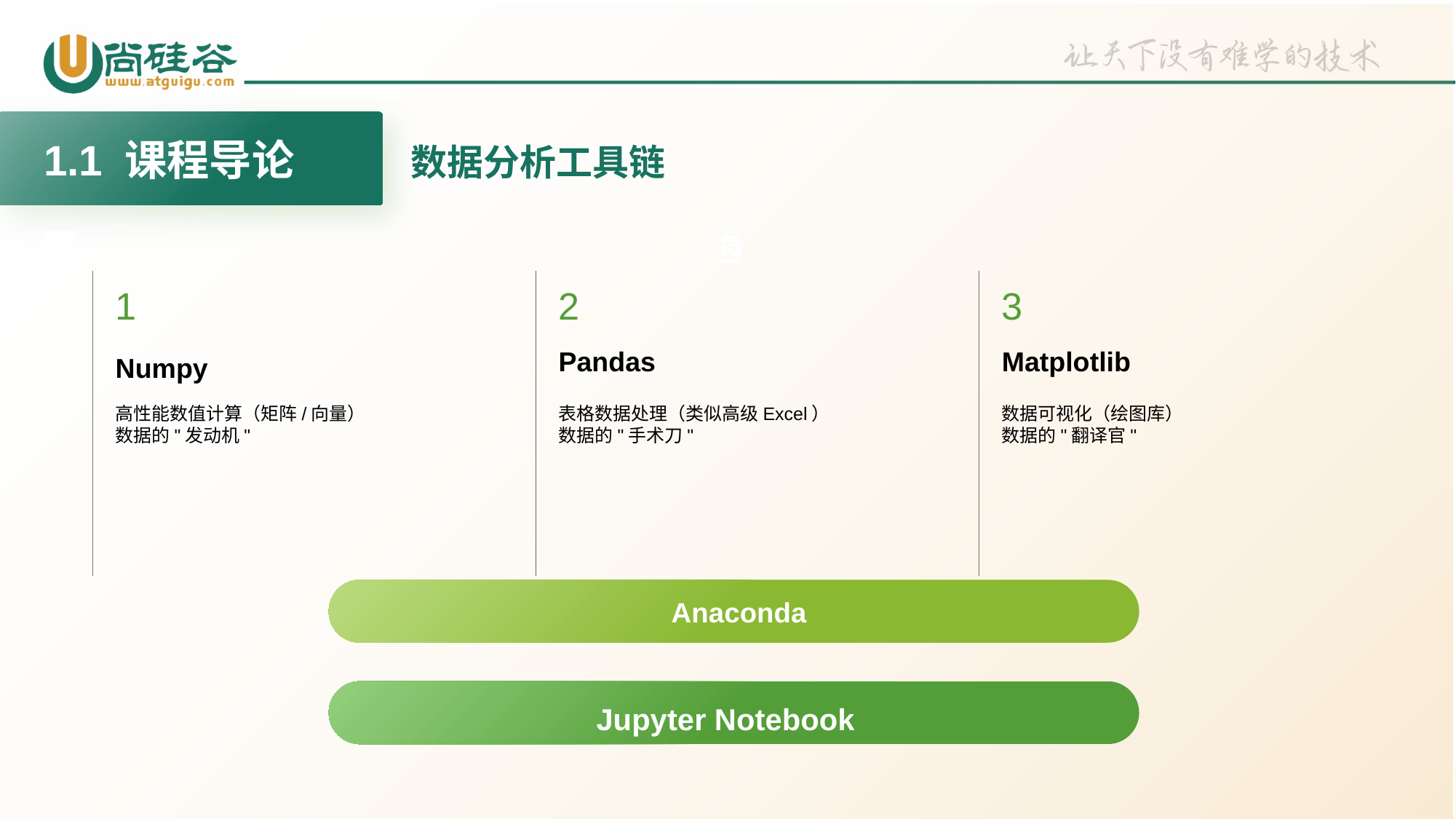

1.1 课程导论

数据分析工具链

1
Numpy
高性能数值计算（矩阵/向量）
数据的"发动机"

2
Pandas
表格数据处理（类似高级Excel）
数据的"手术刀"

3
Matplotlib
数据可视化（绘图库）
数据的"翻译官"

Anaconda
Jupyter Notebook